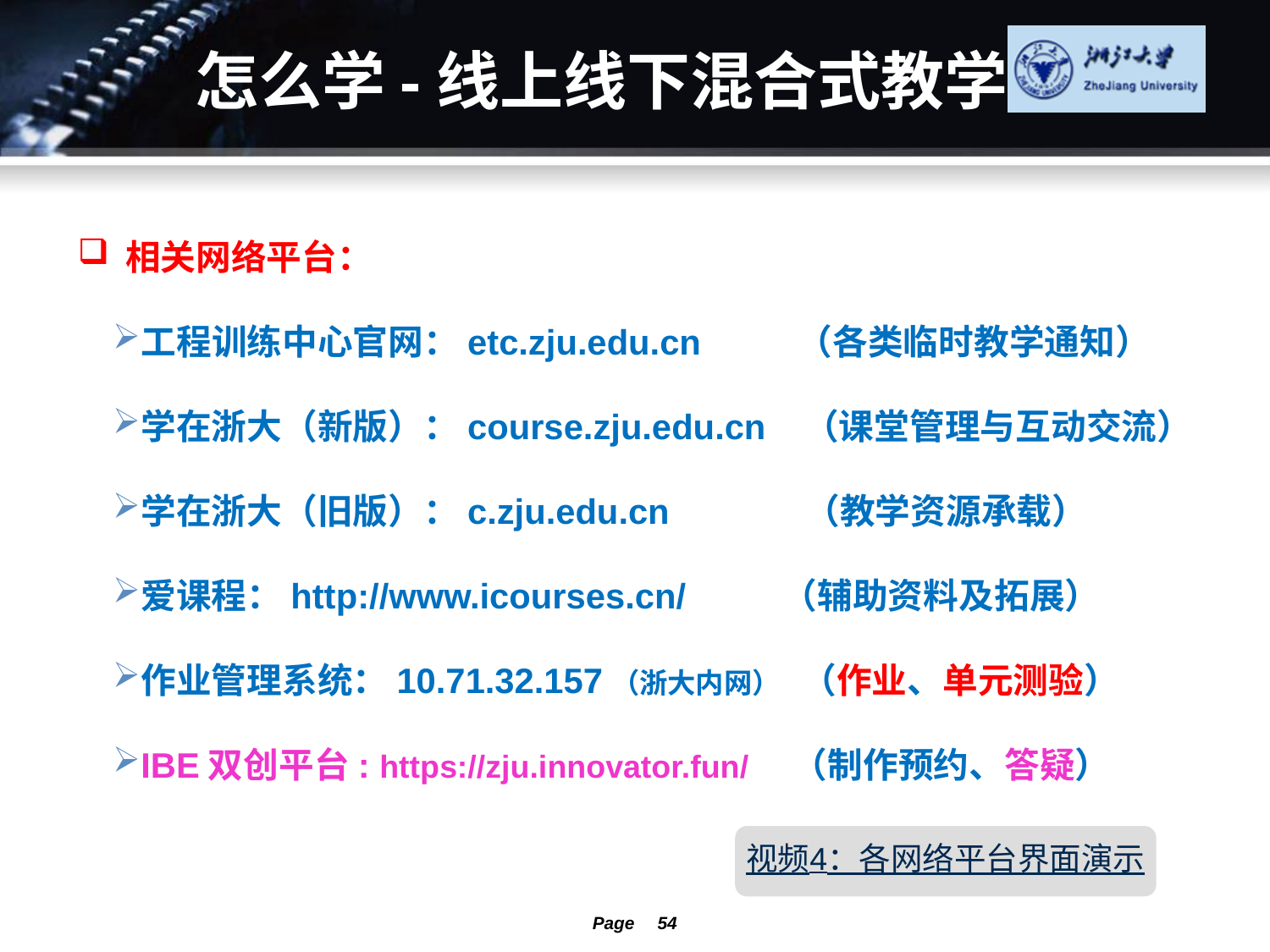

# 怎么学-线上线下混合式教学
相关网络平台：
工程训练中心官网：etc.zju.edu.cn         （各类临时教学通知）
学在浙大（新版）：course.zju.edu.cn   （课堂管理与互动交流）
学在浙大（旧版）：c.zju.edu.cn             （教学资源承载）
爱课程：http://www.icourses.cn/         （辅助资料及拓展）
作业管理系统：10.71.32.157（浙大内网）   （作业、单元测验）
IBE双创平台: https://zju.innovator.fun/    （制作预约、答疑）
视频4：各网络平台界面演示